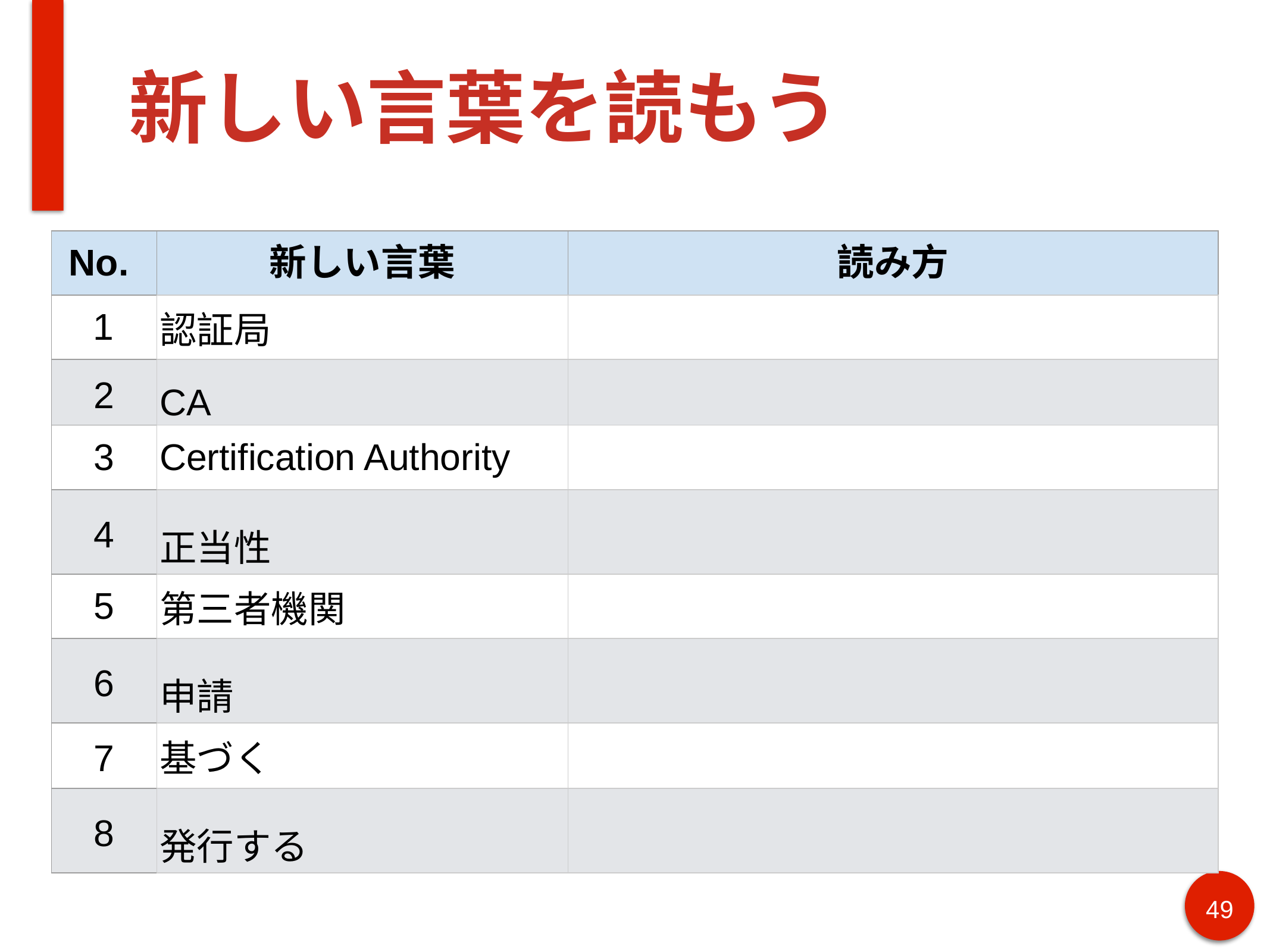

# 新しい言葉を読もう
| No. | 新しい言葉 | 読み方 |
| --- | --- | --- |
| 1 | 認証局 |  |
| 2 | CA |  |
| 3 | Certification Authority |  |
| 4 | 正当性 |  |
| 5 | 第三者機関 |  |
| 6 | 申請 |  |
| 7 | 基づく |  |
| 8 | 発行する |  |
49